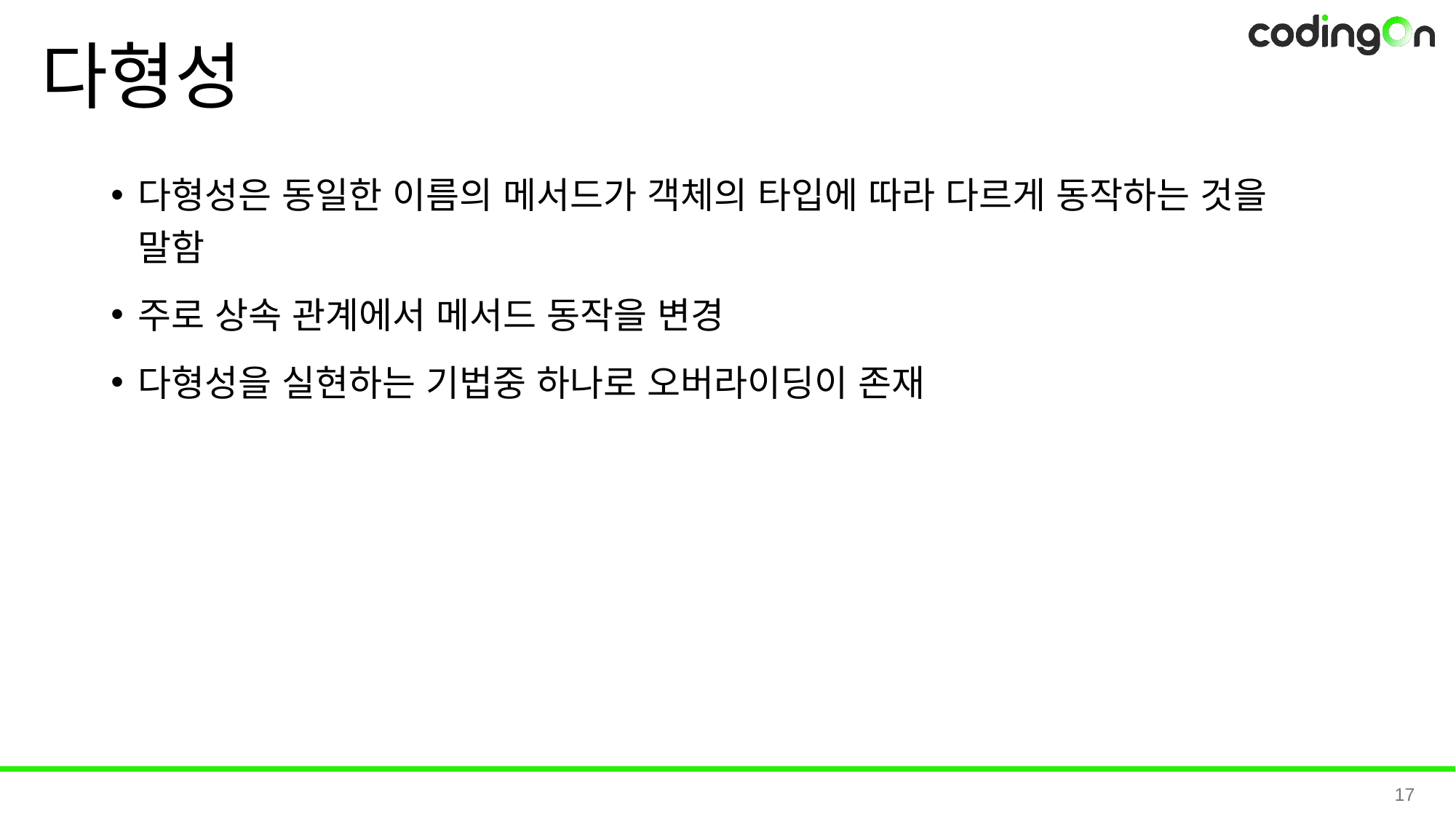

# 다형성
다형성은 동일한 이름의 메서드가 객체의 타입에 따라 다르게 동작하는 것을 말함
주로 상속 관계에서 메서드 동작을 변경
다형성을 실현하는 기법중 하나로 오버라이딩이 존재
17